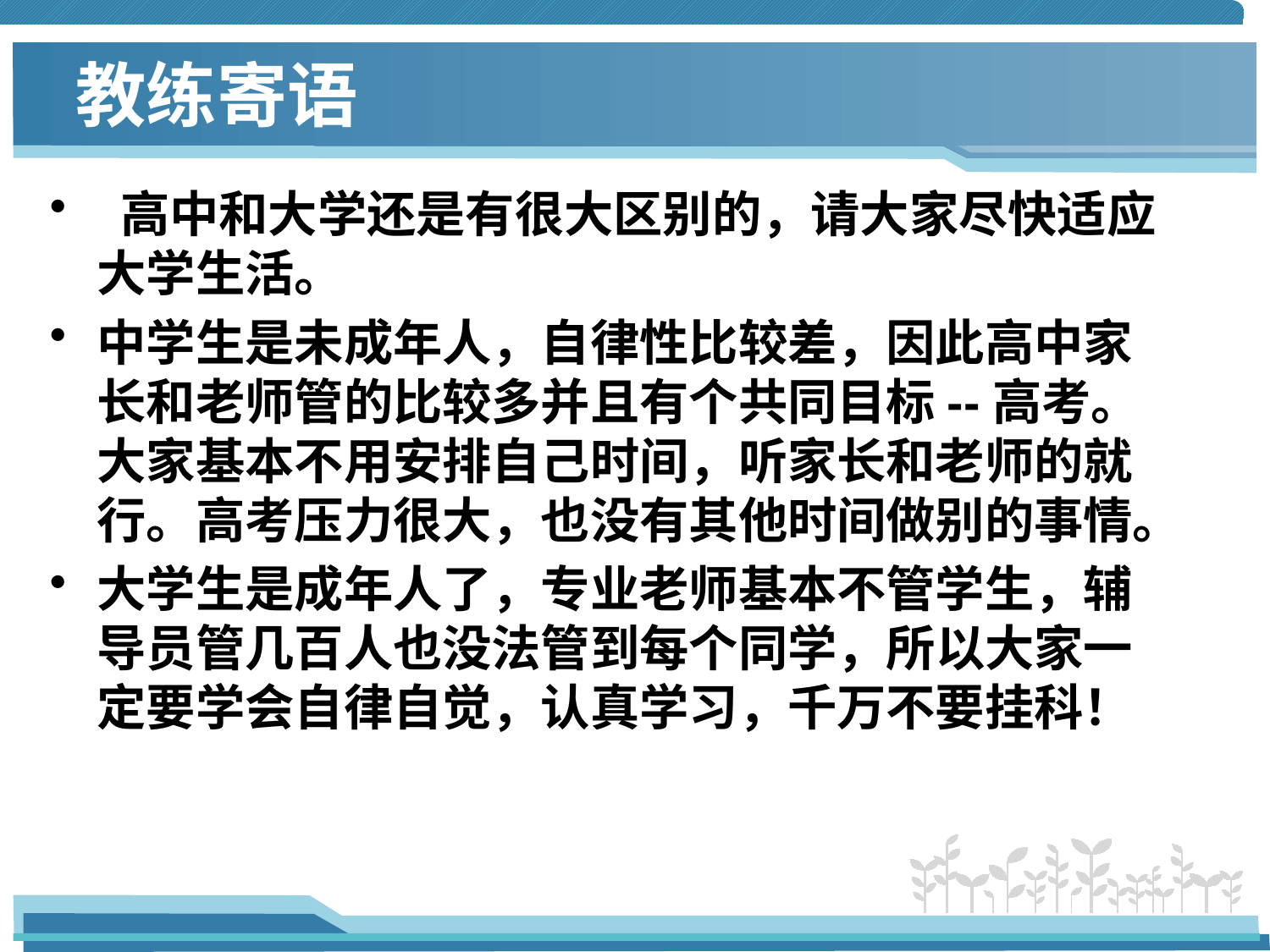

# 教练寄语
 高中和大学还是有很大区别的，请大家尽快适应大学生活。
中学生是未成年人，自律性比较差，因此高中家长和老师管的比较多并且有个共同目标--高考。大家基本不用安排自己时间，听家长和老师的就行。高考压力很大，也没有其他时间做别的事情。
大学生是成年人了，专业老师基本不管学生，辅导员管几百人也没法管到每个同学，所以大家一定要学会自律自觉，认真学习，千万不要挂科！